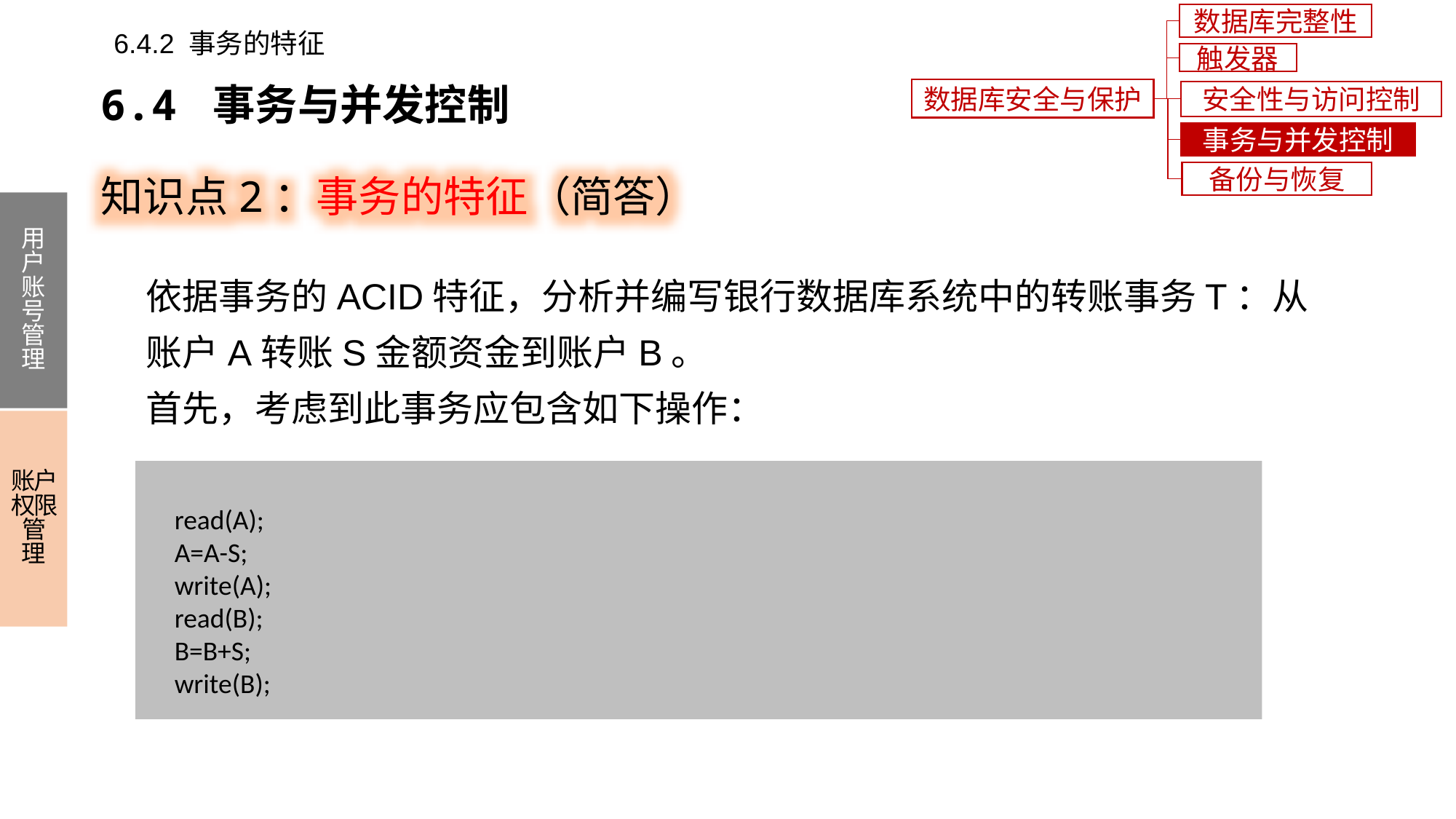

数据库完整性
6.4.2 事务的特征
触发器
6.4 事务与并发控制
数据库安全与保护
安全性与访问控制
事务与并发控制
知识点2：事务的特征（简答）
备份与恢复
用户账号管理
账户权限管理
依据事务的ACID特征，分析并编写银行数据库系统中的转账事务T：从账户A转账S金额资金到账户B。
首先，考虑到此事务应包含如下操作：

read(A);
A=A-S;
write(A);
read(B);
B=B+S;
write(B);